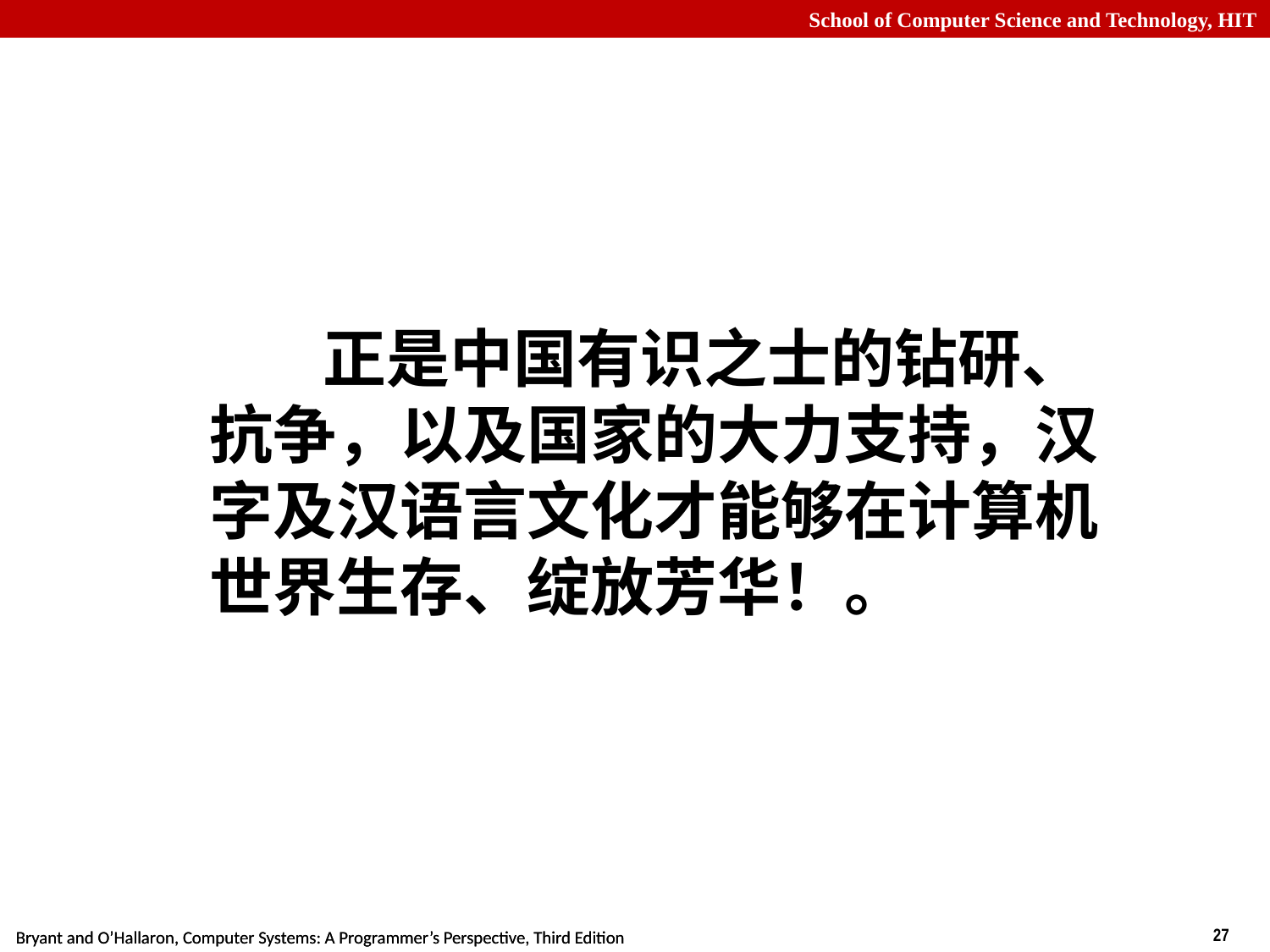

# 正是中国有识之士的钻研、抗争，以及国家的大力支持，汉字及汉语言文化才能够在计算机世界生存、绽放芳华！。